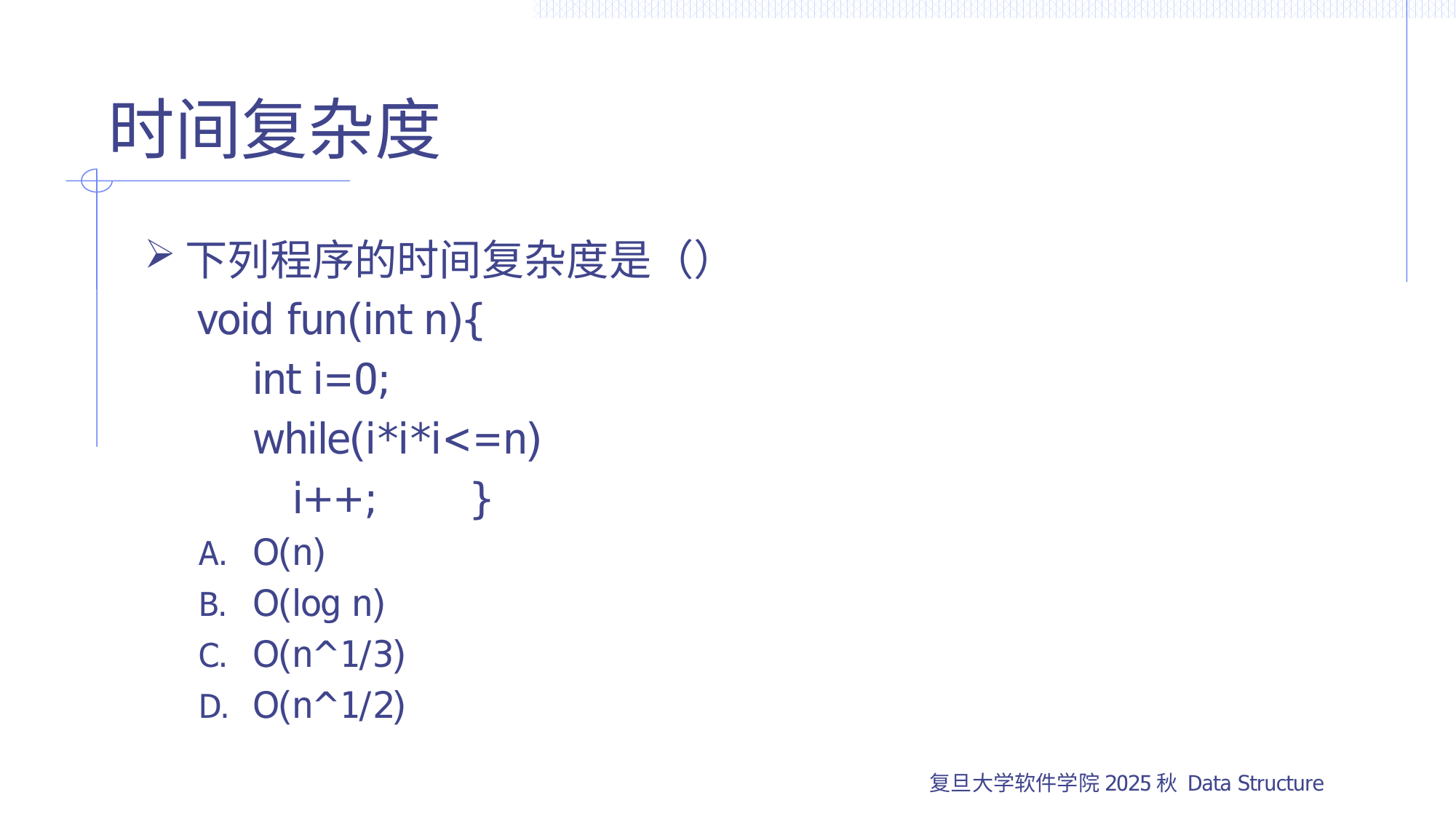

# 时间复杂度
下列程序的时间复杂度是（）
    void fun(int n){
	int i=0;
	while(i*i*i<=n)
	   i++;	}
O(n)
O(log n)
O(n^1/3)
O(n^1/2)